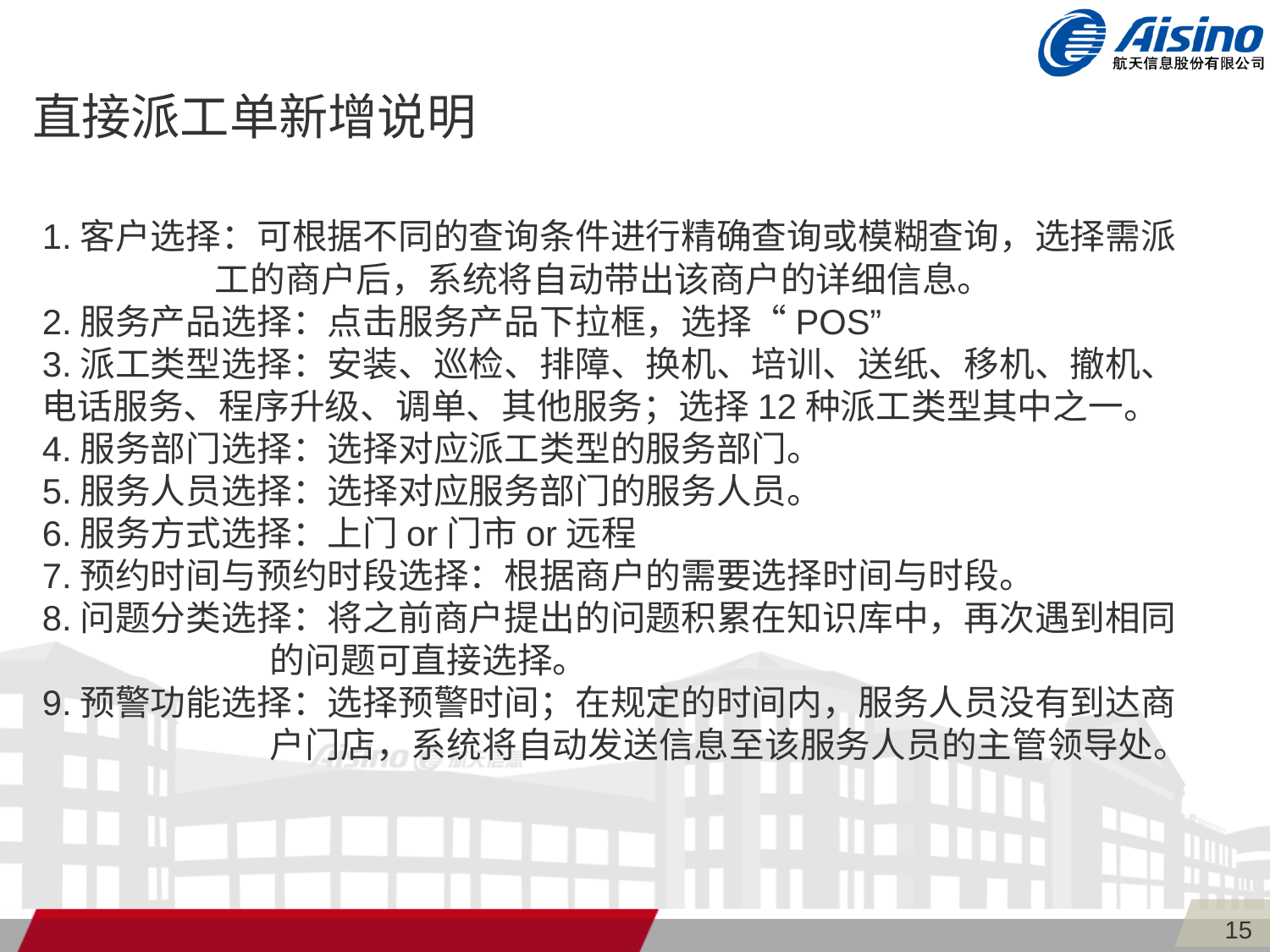

直接派工单新增说明
1.客户选择：可根据不同的查询条件进行精确查询或模糊查询，选择需派
                     工的商户后，系统将自动带出该商户的详细信息。
2.服务产品选择：点击服务产品下拉框，选择“POS”
3.派工类型选择：安装、巡检、排障、换机、培训、送纸、移机、撤机、
电话服务、程序升级、调单、其他服务；选择12种派工类型其中之一。
4.服务部门选择：选择对应派工类型的服务部门。
5.服务人员选择：选择对应服务部门的服务人员。
6.服务方式选择：上门or门市or远程
7.预约时间与预约时段选择：根据商户的需要选择时间与时段。
8.问题分类选择：将之前商户提出的问题积累在知识库中，再次遇到相同
                            的问题可直接选择。
9.预警功能选择：选择预警时间；在规定的时间内，服务人员没有到达商
                            户门店，系统将自动发送信息至该服务人员的主管领导处。